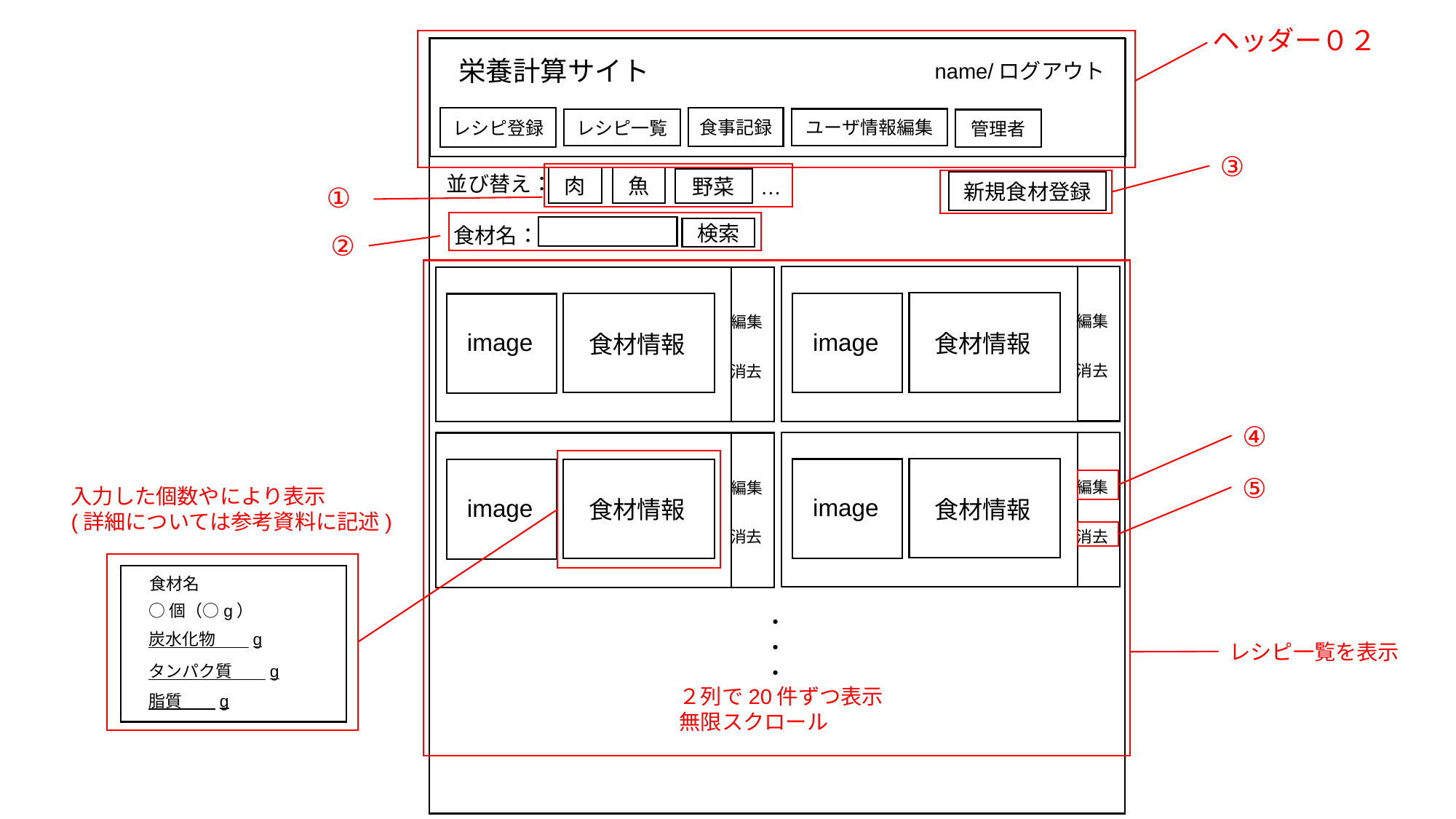

ヘッダー０２

栄養計算サイト
name/ログアウト
食事記録
レシピ登録
ユーザ情報編集
レシピ一覧
管理者

画面id
S-20-01
③

①
並び替え：
魚
肉
…
野菜
新規食材登録

②
食材名：

検索

編集
image
食材情報
消去

編集
image
食材情報
消去
④

編集
image
食材情報
消去

編集
image
食材情報
消去

⑤

入力した個数やにより表示
(詳細については参考資料に記述)

食材名
○個（○g）
・
・
・
炭水化物　　g
レシピ一覧を表示
タンパク質　　g
２列で20件ずつ表示
無限スクロール
脂質　　g